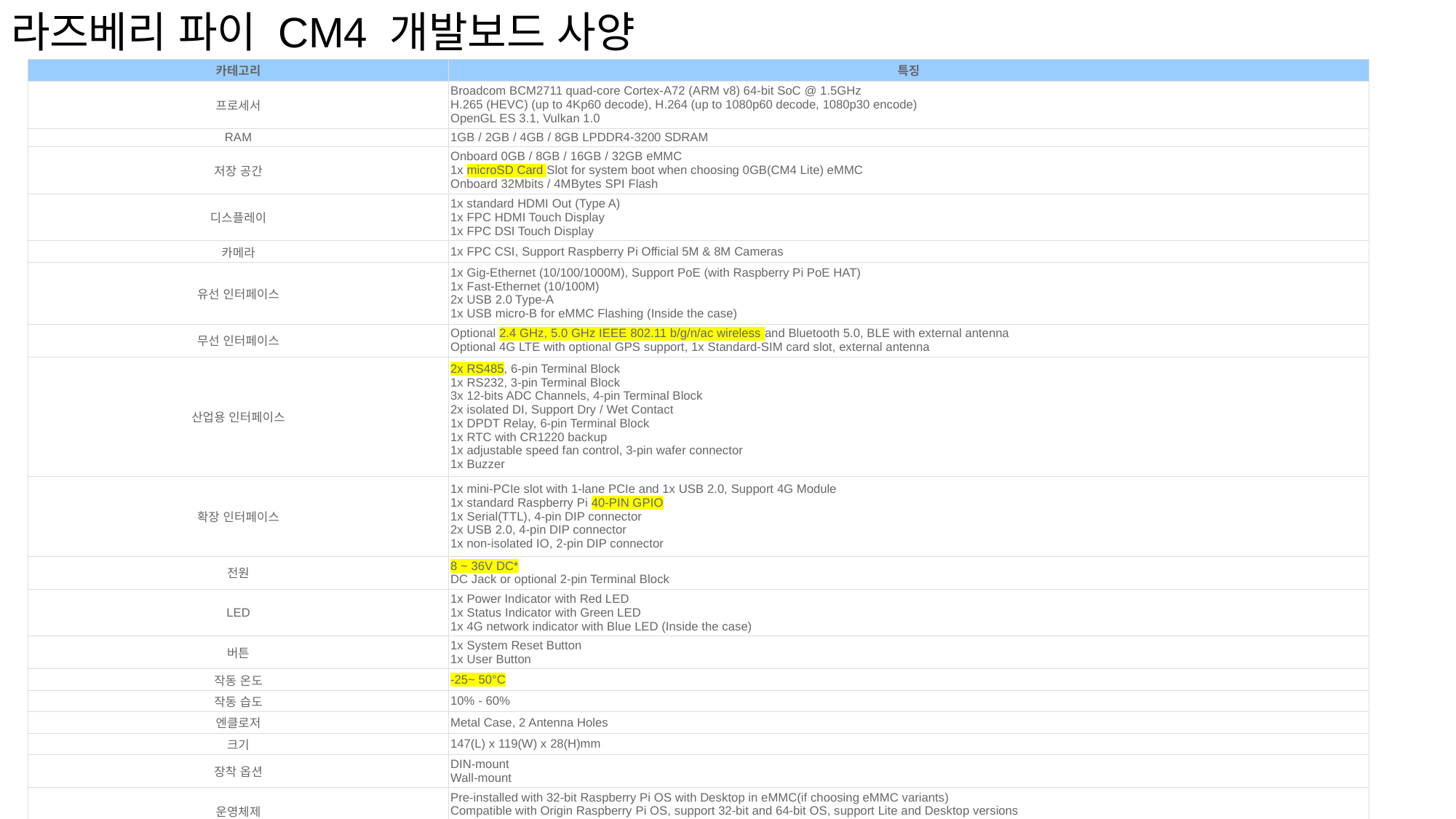

# 라즈베리 파이 CM4 개발보드 사양
| 카테고리 | 특징 |
| --- | --- |
| 프로세서 | Broadcom BCM2711 quad-core Cortex-A72 (ARM v8) 64-bit SoC @ 1.5GHz H.265 (HEVC) (up to 4Kp60 decode), H.264 (up to 1080p60 decode, 1080p30 encode) OpenGL ES 3.1, Vulkan 1.0 |
| RAM | 1GB / 2GB / 4GB / 8GB LPDDR4-3200 SDRAM |
| 저장 공간 | Onboard 0GB / 8GB / 16GB / 32GB eMMC 1x microSD Card Slot for system boot when choosing 0GB(CM4 Lite) eMMC Onboard 32Mbits / 4MBytes SPI Flash |
| 디스플레이 | 1x standard HDMI Out (Type A) 1x FPC HDMI Touch Display 1x FPC DSI Touch Display |
| 카메라 | 1x FPC CSI, Support Raspberry Pi Official 5M & 8M Cameras |
| 유선 인터페이스 | 1x Gig-Ethernet (10/100/1000M), Support PoE (with Raspberry Pi PoE HAT) 1x Fast-Ethernet (10/100M) 2x USB 2.0 Type-A 1x USB micro-B for eMMC Flashing (Inside the case) |
| 무선 인터페이스 | Optional 2.4 GHz, 5.0 GHz IEEE 802.11 b/g/n/ac wireless and Bluetooth 5.0, BLE with external antenna Optional 4G LTE with optional GPS support, 1x Standard-SIM card slot, external antenna |
| 산업용 인터페이스 | 2x RS485, 6-pin Terminal Block 1x RS232, 3-pin Terminal Block 3x 12-bits ADC Channels, 4-pin Terminal Block 2x isolated DI, Support Dry / Wet Contact 1x DPDT Relay, 6-pin Terminal Block 1x RTC with CR1220 backup 1x adjustable speed fan control, 3-pin wafer connector 1x Buzzer |
| 확장 인터페이스 | 1x mini-PCIe slot with 1-lane PCIe and 1x USB 2.0, Support 4G Module 1x standard Raspberry Pi 40-PIN GPIO 1x Serial(TTL), 4-pin DIP connector 2x USB 2.0, 4-pin DIP connector 1x non-isolated IO, 2-pin DIP connector |
| 전원 | 8 ~ 36V DC\* DC Jack or optional 2-pin Terminal Block |
| LED | 1x Power Indicator with Red LED 1x Status Indicator with Green LED 1x 4G network indicator with Blue LED (Inside the case) |
| 버튼 | 1x System Reset Button 1x User Button |
| 작동 온도 | -25~ 50°C |
| 작동 습도 | 10% - 60% |
| 엔클로저 | Metal Case, 2 Antenna Holes |
| 크기 | 147(L) x 119(W) x 28(H)mm |
| 장착 옵션 | DIN-mount Wall-mount |
| 운영체제 | Pre-installed with 32-bit Raspberry Pi OS with Desktop in eMMC(if choosing eMMC variants) Compatible with Origin Raspberry Pi OS, support 32-bit and 64-bit OS, support Lite and Desktop versions Support BSP online install / upgrade with APT tool |